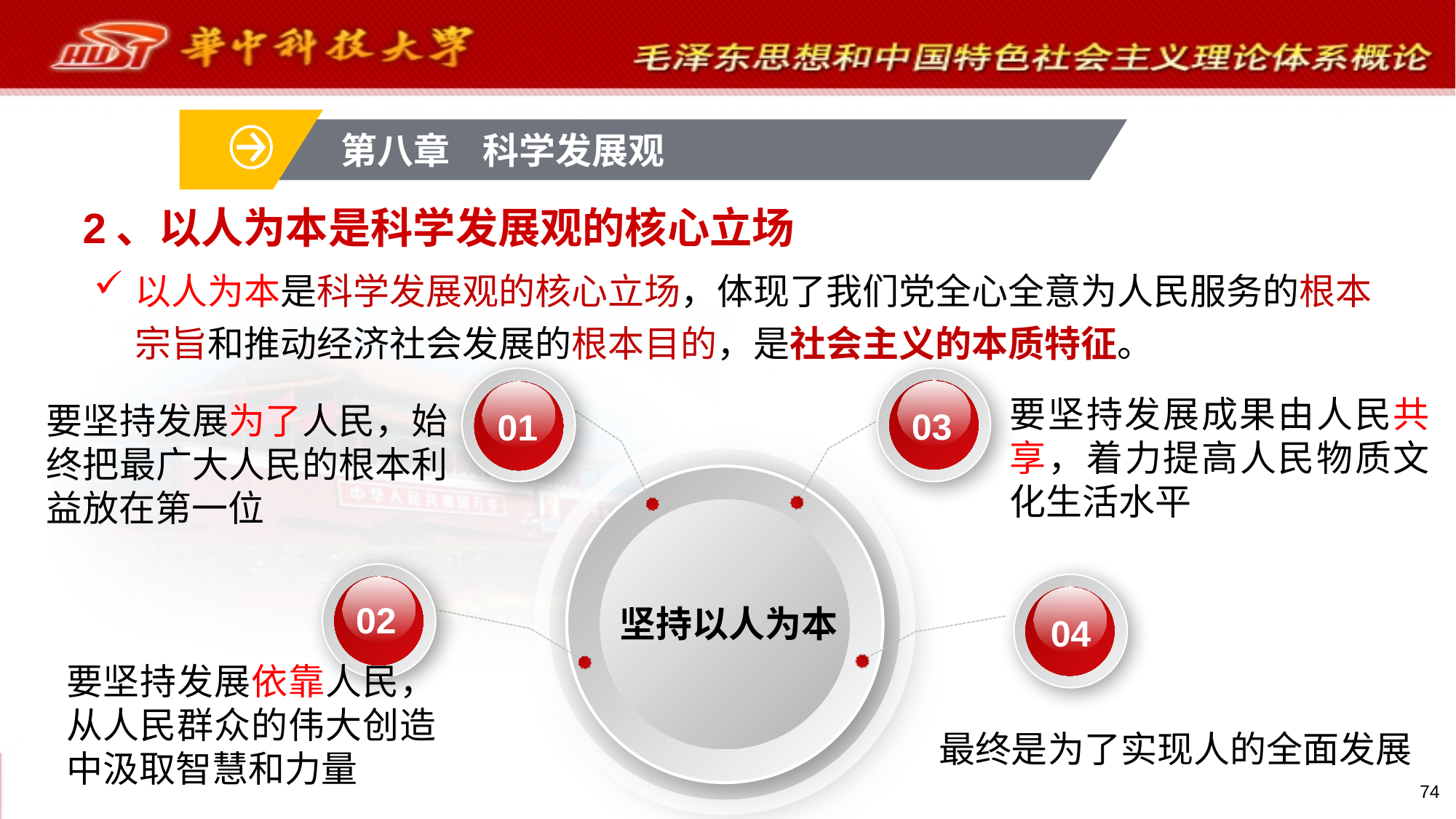

第八章    科学发展观

# 2、以人为本是科学发展观的核心立场
以人为本是科学发展观的核心立场，体现了我们党全心全意为人民服务的根本宗旨和推动经济社会发展的根本目的，是社会主义的本质特征。

要坚持发展成果由人民共享，着力提高人民物质文化生活水平
要坚持发展为了人民，始终把最广大人民的根本利益放在第一位
03
01
02
坚持以人为本
04
要坚持发展依靠人民，从人民群众的伟大创造中汲取智慧和力量
最终是为了实现人的全面发展
74